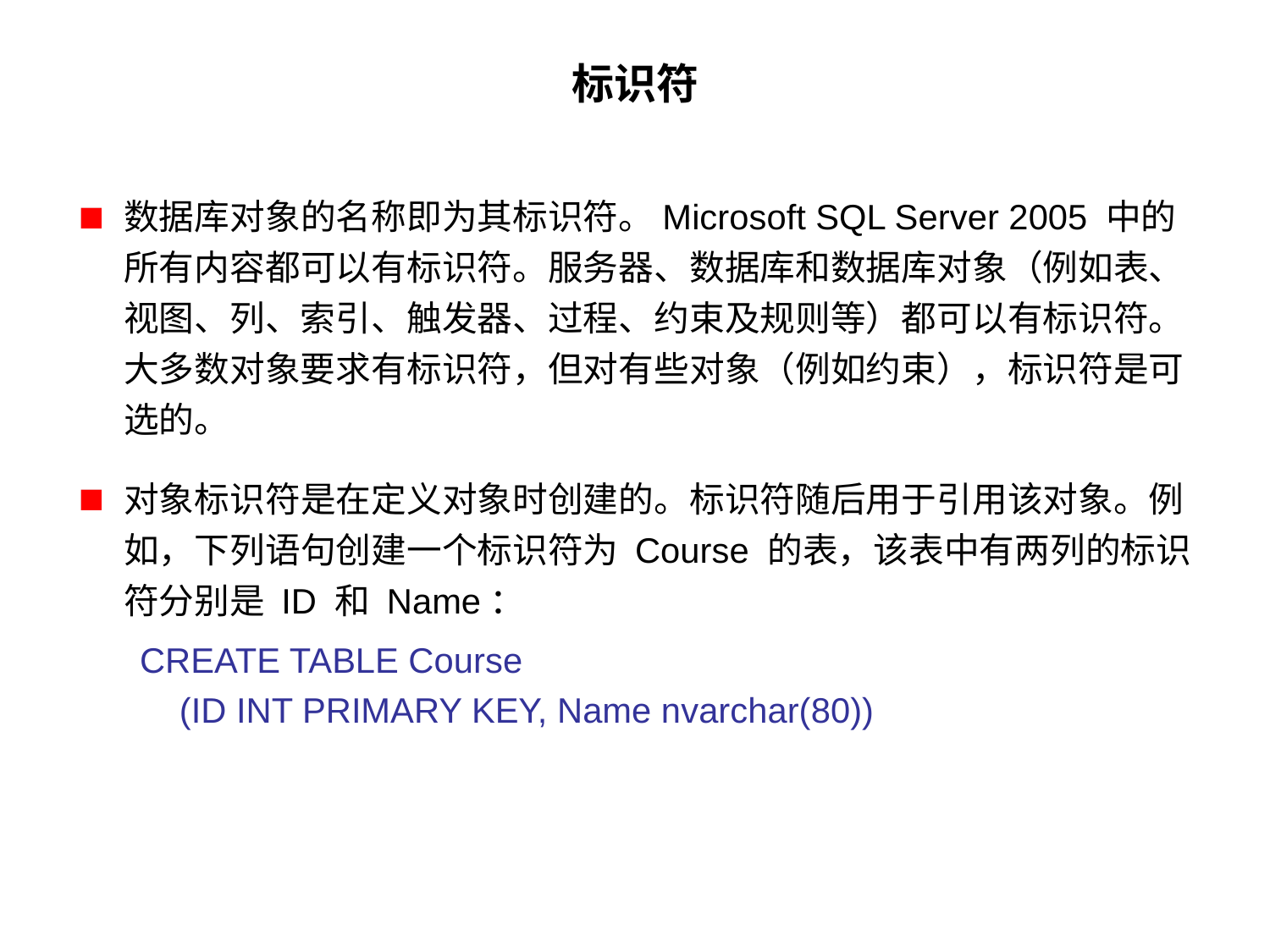

# 标识符
数据库对象的名称即为其标识符。Microsoft SQL Server 2005 中的所有内容都可以有标识符。服务器、数据库和数据库对象（例如表、视图、列、索引、触发器、过程、约束及规则等）都可以有标识符。大多数对象要求有标识符，但对有些对象（例如约束），标识符是可选的。
对象标识符是在定义对象时创建的。标识符随后用于引用该对象。例如，下列语句创建一个标识符为 Course 的表，该表中有两列的标识符分别是 ID 和 Name：
CREATE TABLE Course
	(ID INT PRIMARY KEY, Name nvarchar(80))